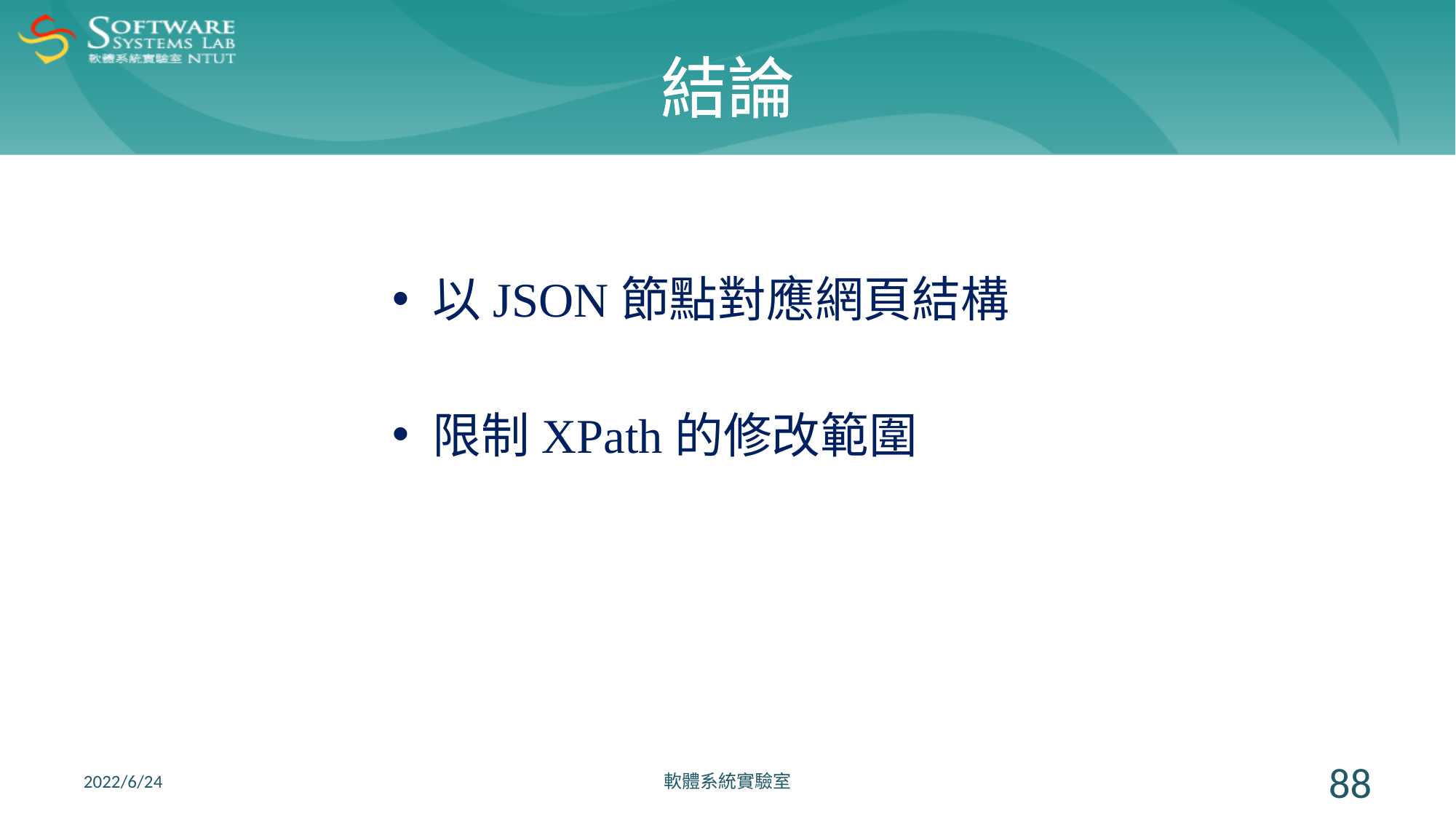

# 結論
以JSON節點對應網頁結構

限制XPath的修改範圍
2022/6/24
軟體系統實驗室
88